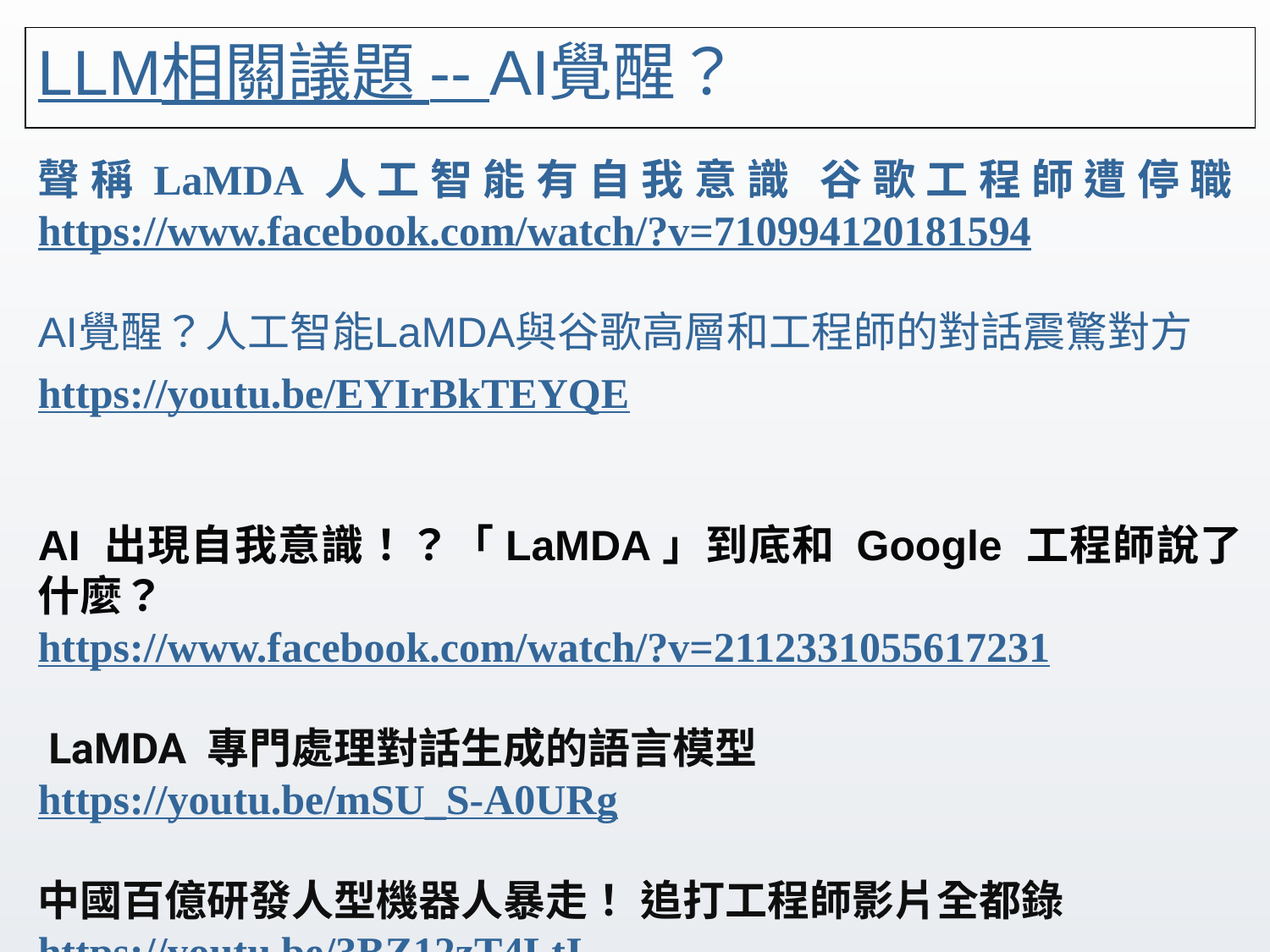

# LLM相關議題 -- AI覺醒？
聲稱LaMDA人工智能有自我意識 谷歌工程師遭停職https://www.facebook.com/watch/?v=710994120181594

AI覺醒？人工智能LaMDA與谷歌高層和工程師的對話震驚對方
https://youtu.be/EYIrBkTEYQE

AI 出現自我意識！？「LaMDA」到底和 Google 工程師說了什麼？
https://www.facebook.com/watch/?v=2112331055617231

 LaMDA 專門處理對話生成的語言模型
https://youtu.be/mSU_S-A0URg

中國百億研發人型機器人暴走！ 追打工程師影片全都錄
https://youtu.be/3BZ12zT4LtI